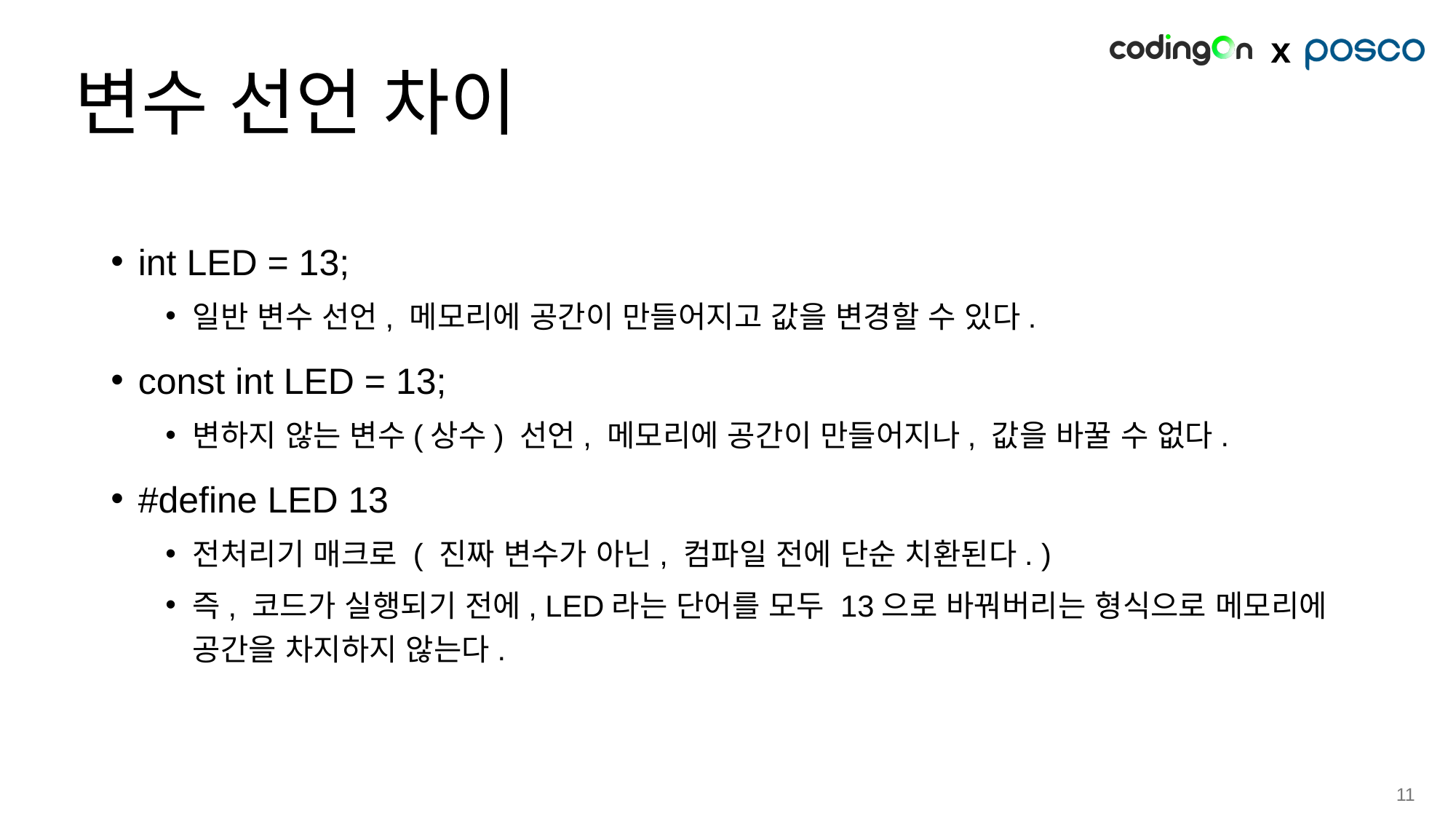

# 변수 선언 차이
int LED = 13;
일반 변수 선언, 메모리에 공간이 만들어지고 값을 변경할 수 있다.
const int LED = 13;
변하지 않는 변수(상수) 선언, 메모리에 공간이 만들어지나, 값을 바꿀 수 없다.
#define LED 13
전처리기 매크로 ( 진짜 변수가 아닌, 컴파일 전에 단순 치환된다. )
즉, 코드가 실행되기 전에, LED라는 단어를 모두 13으로 바꿔버리는 형식으로 메모리에 공간을 차지하지 않는다.
11